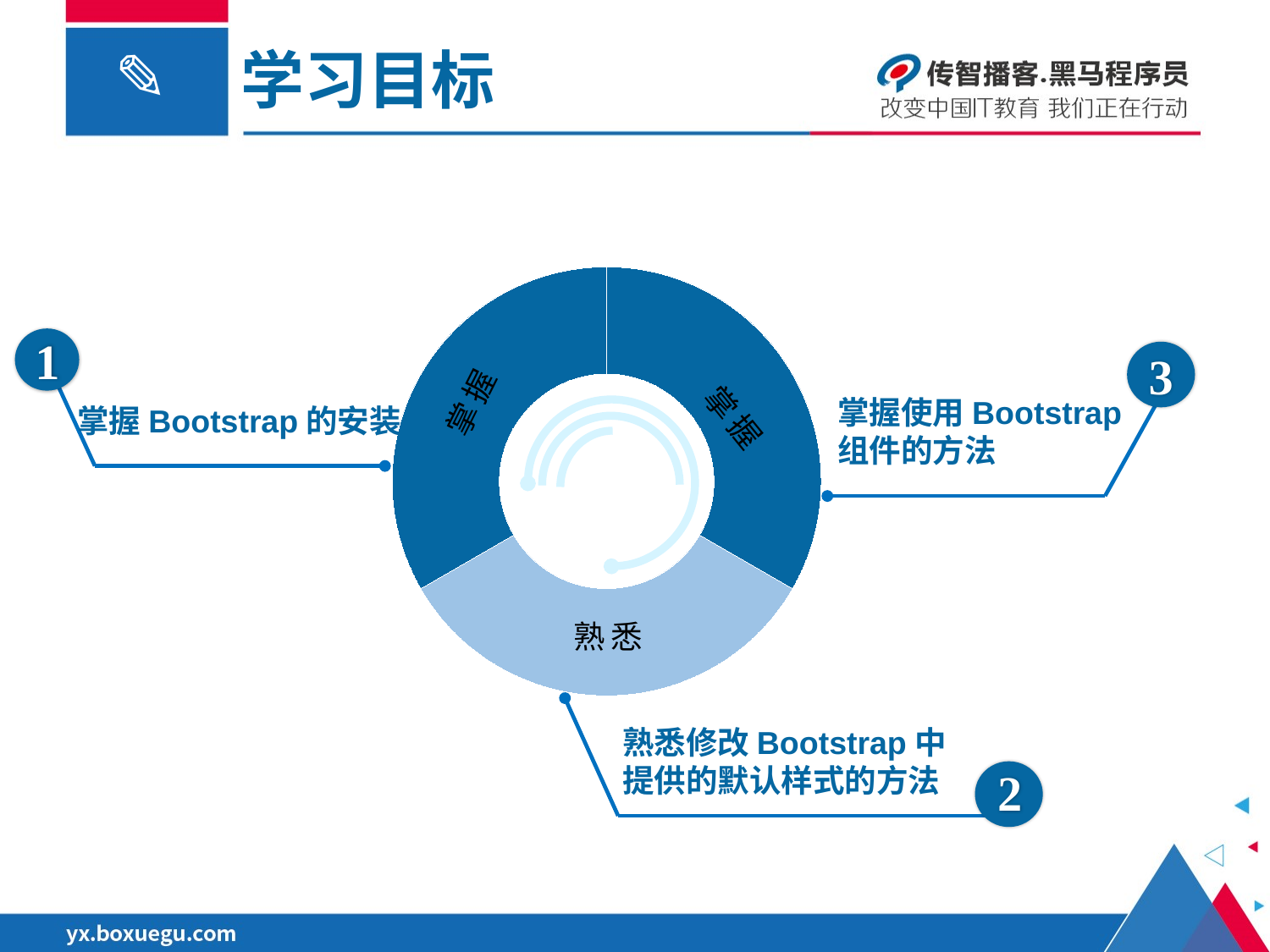

学习目标

### Chart

| Category | 销售额 |
|---|---|
| 掌握知识 | 3.333333333 |
| 理解知识 | 3.333333333 |
| 了解知识 | 3.333333333 |
掌握
掌握
熟悉

1

掌握Bootstrap的安装
3

掌握使用Bootstrap组件的方法

熟悉修改Bootstrap中提供的默认样式的方法
2